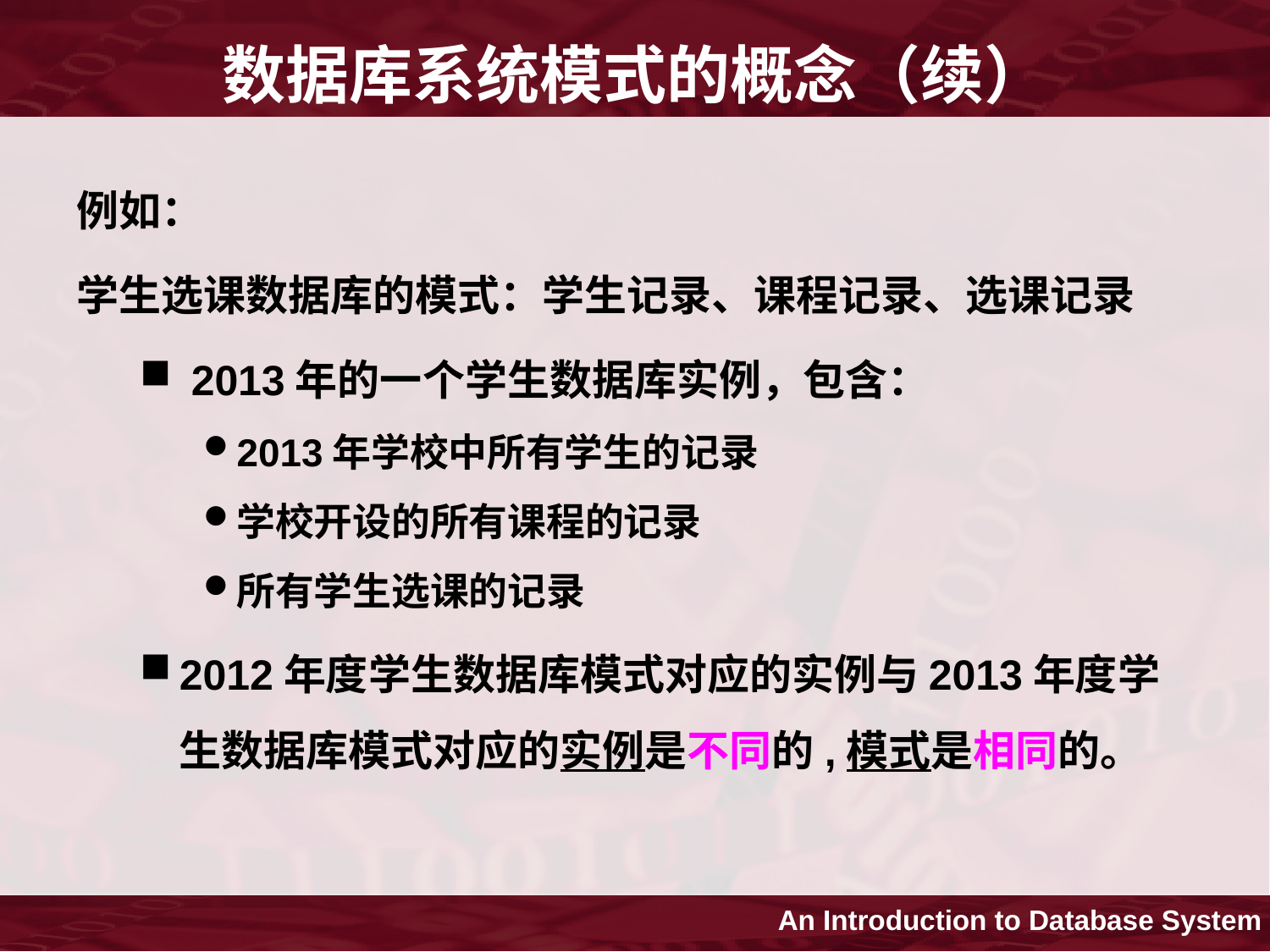

# 数据库系统模式的概念（续）
例如：
学生选课数据库的模式：学生记录、课程记录、选课记录
 2013年的一个学生数据库实例，包含：
2013年学校中所有学生的记录
学校开设的所有课程的记录
所有学生选课的记录
2012年度学生数据库模式对应的实例与2013年度学生数据库模式对应的实例是不同的,模式是相同的。